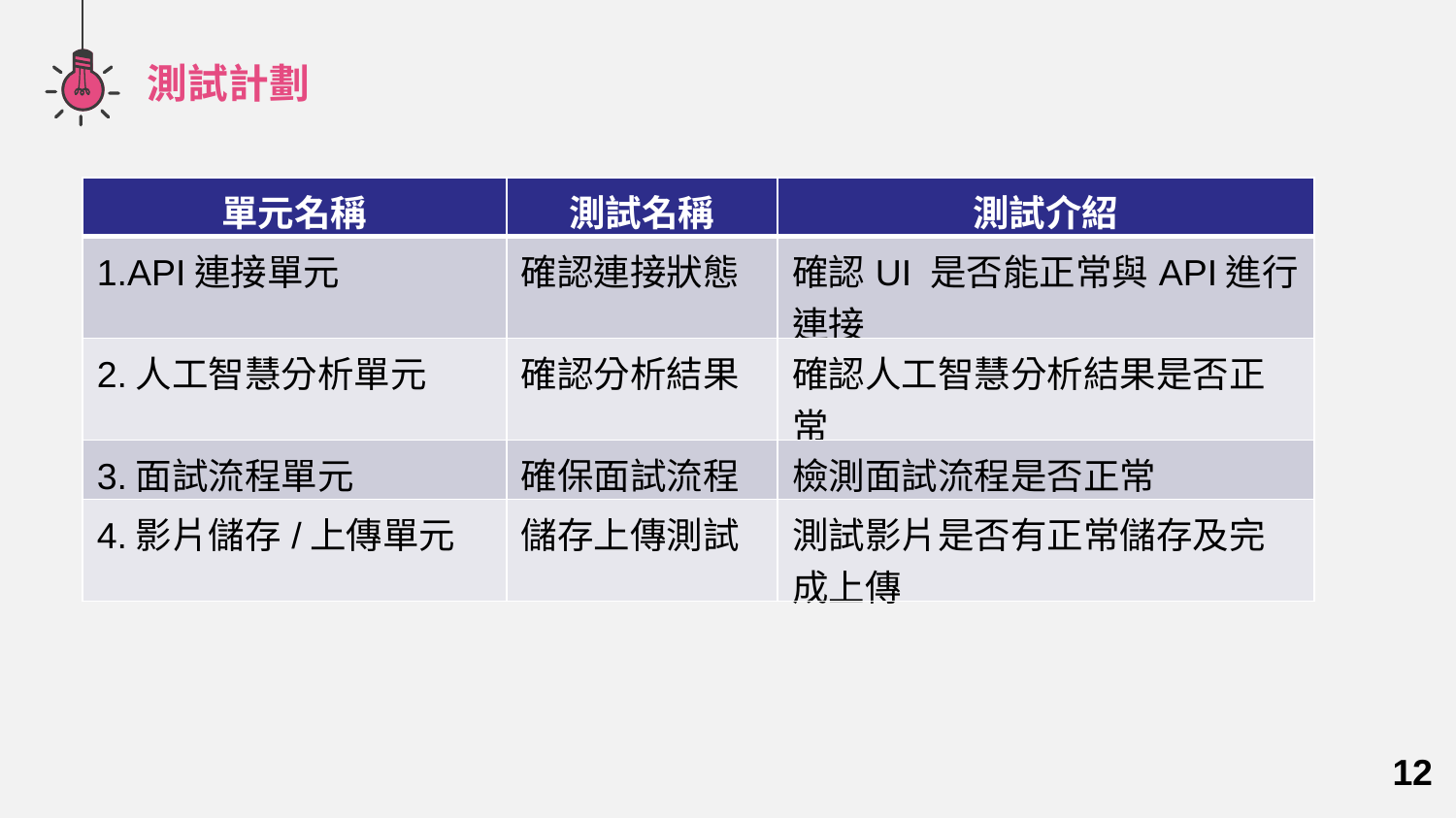

測試計劃
| 單元名稱 | 測試名稱 | 測試介紹 |
| --- | --- | --- |
| 1.API連接單元 | 確認連接狀態 | 確認UI 是否能正常與API進行連接 |
| 2.人工智慧分析單元 | 確認分析結果 | 確認人工智慧分析結果是否正常 |
| 3.面試流程單元 | 確保面試流程 | 檢測面試流程是否正常 |
| 4.影片儲存/上傳單元 | 儲存上傳測試 | 測試影片是否有正常儲存及完成上傳 |
12